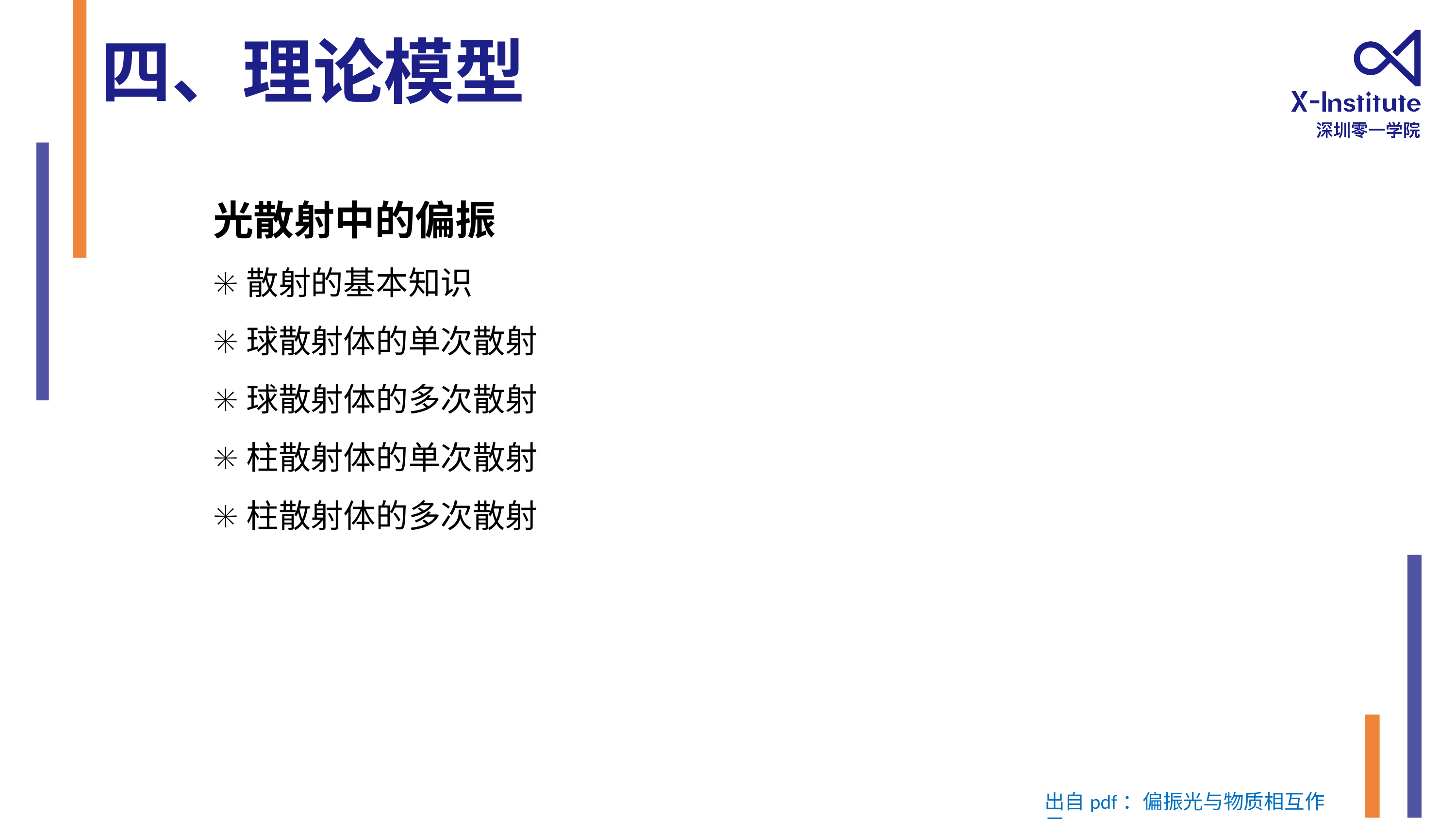

四、理论模型

光散射中的偏振
✳散射的基本知识
✳球散射体的单次散射
✳球散射体的多次散射
✳柱散射体的单次散射
✳柱散射体的多次散射

出自pdf：偏振光与物质相互作用